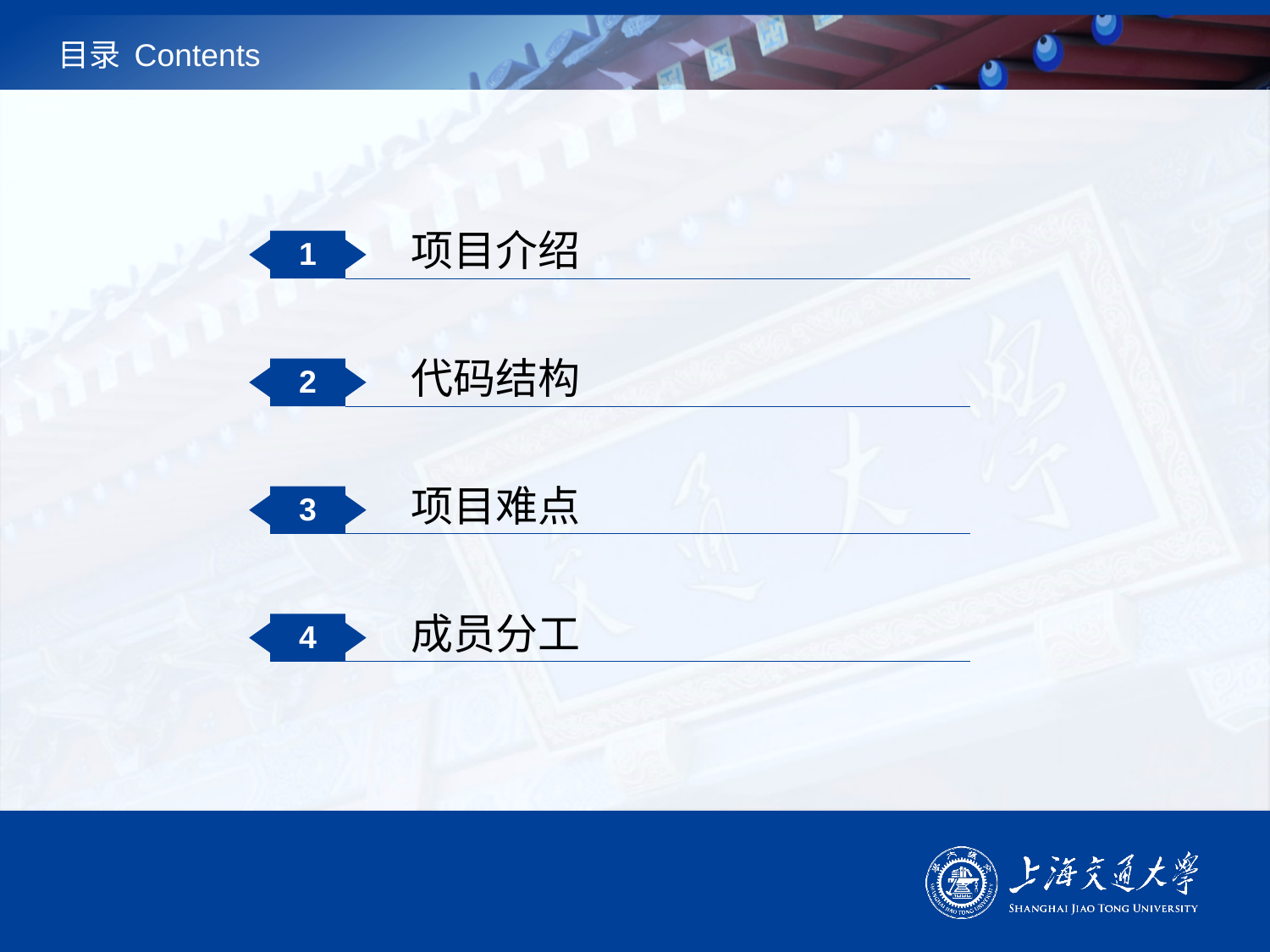

# 目录 Contents
项目介绍
1

代码结构
2

项目难点
3

成员分工
4